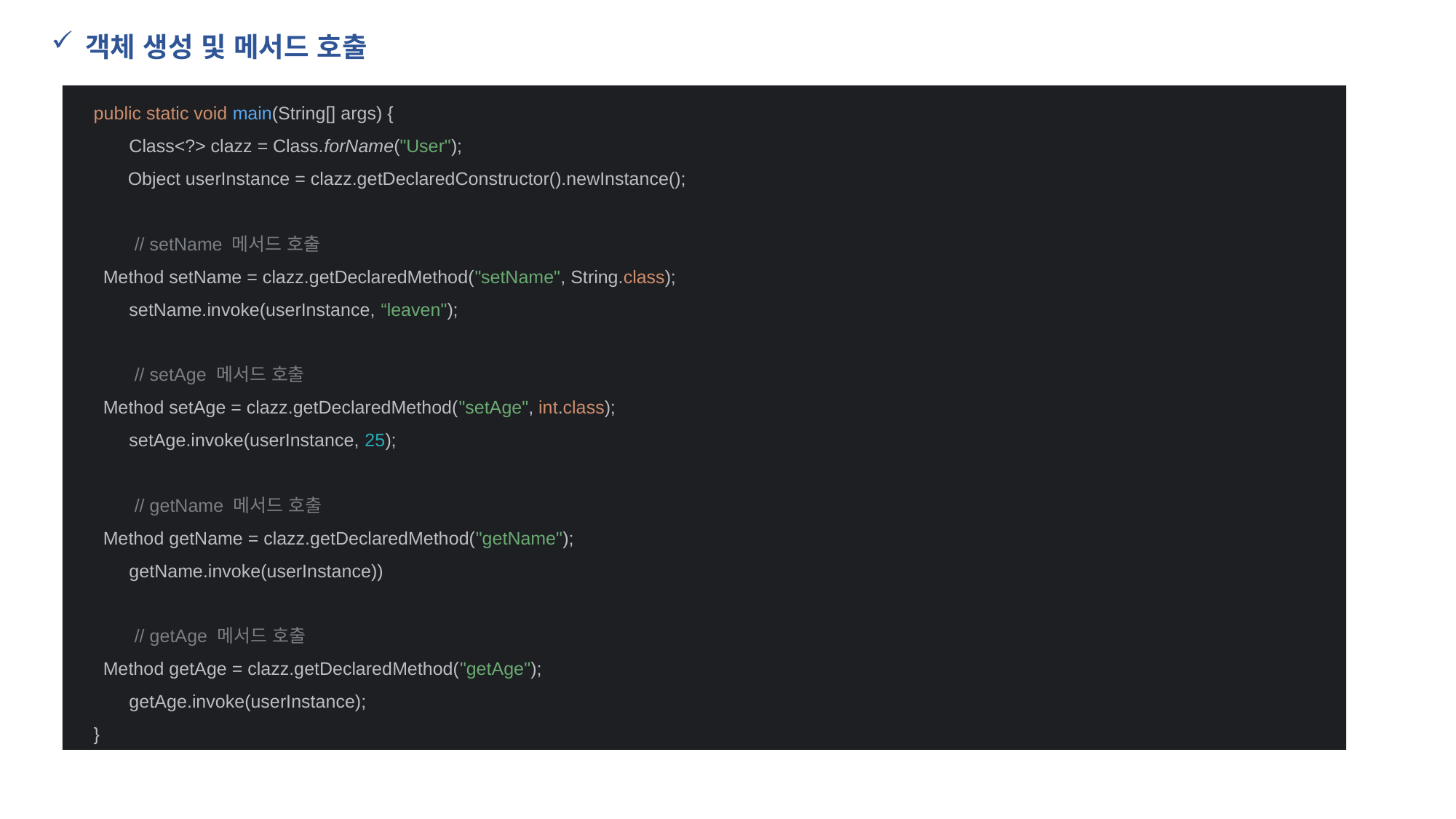

객체 생성 및 메서드 호출
    public static void main(String[] args) {
           Class<?> clazz = Class.forName("User");
     Object userInstance = clazz.getDeclaredConstructor().newInstance();
            // setName 메서드 호출
     Method setName = clazz.getDeclaredMethod("setName", String.class);
           setName.invoke(userInstance, “leaven");
            // setAge 메서드 호출
     Method setAge = clazz.getDeclaredMethod("setAge", int.class);
           setAge.invoke(userInstance, 25);
            // getName 메서드 호출
     Method getName = clazz.getDeclaredMethod("getName");
           getName.invoke(userInstance))
            // getAge 메서드 호출
     Method getAge = clazz.getDeclaredMethod("getAge");
           getAge.invoke(userInstance);
    }